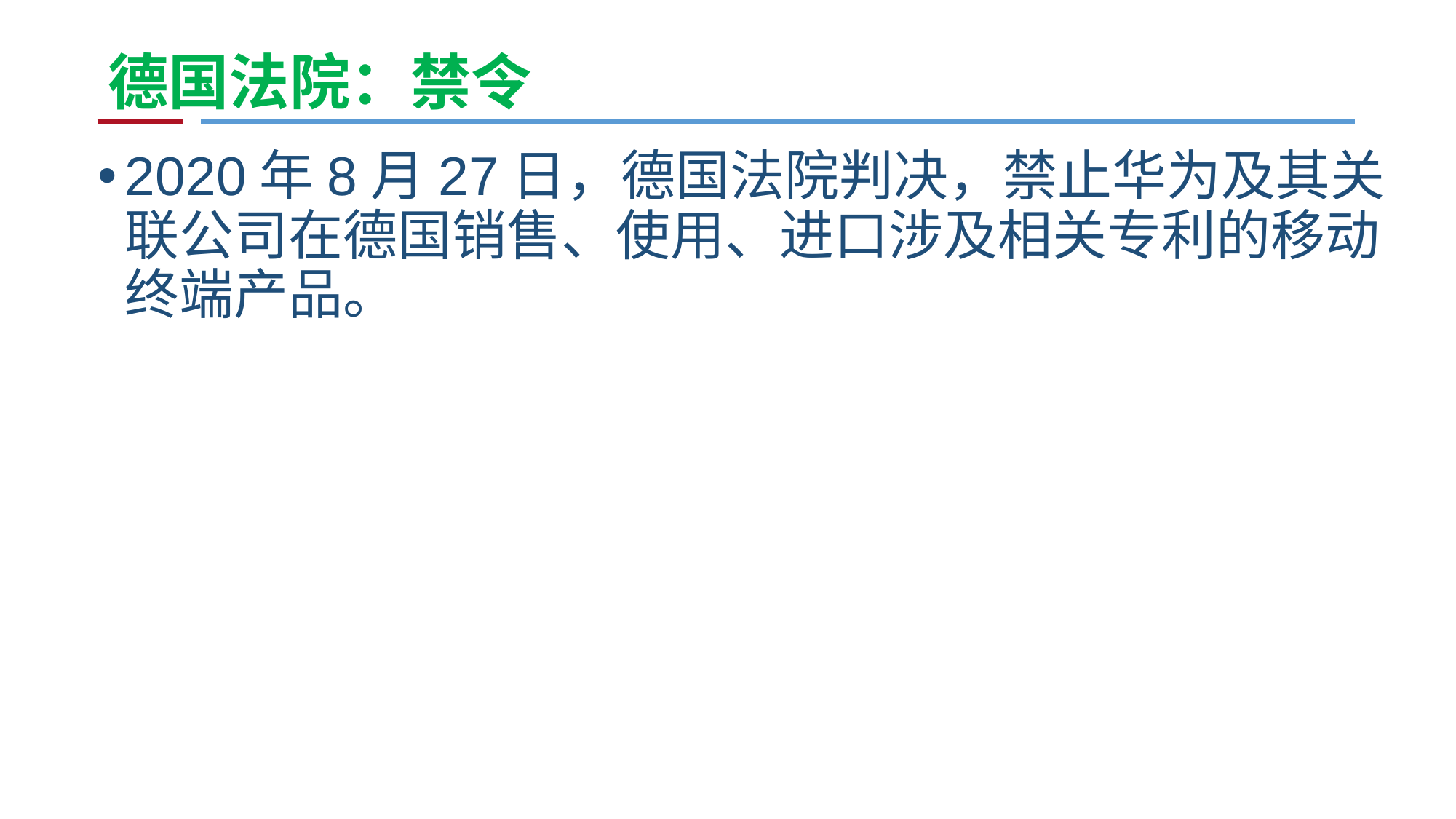

# 德国法院：禁令
2020年8月27日，德国法院判决，禁止华为及其关联公司在德国销售、使用、进口涉及相关专利的移动终端产品。